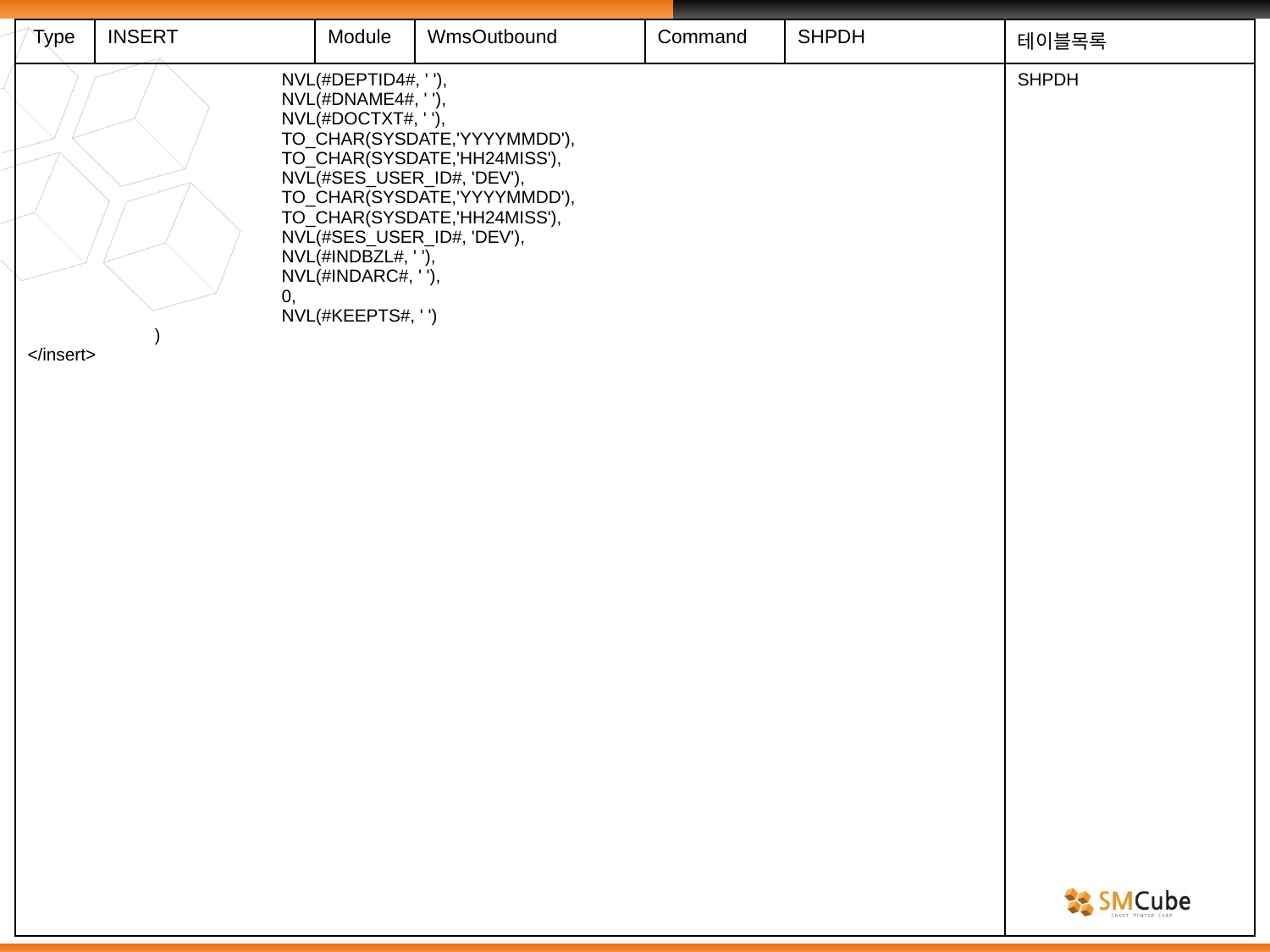

| Type | INSERT | Module | WmsOutbound | Command | SHPDH | 테이블목록 |
| --- | --- | --- | --- | --- | --- | --- |
| NVL(#DEPTID4#, ' '), NVL(#DNAME4#, ' '), NVL(#DOCTXT#, ' '), TO\_CHAR(SYSDATE,'YYYYMMDD'), TO\_CHAR(SYSDATE,'HH24MISS'), NVL(#SES\_USER\_ID#, 'DEV'), TO\_CHAR(SYSDATE,'YYYYMMDD'), TO\_CHAR(SYSDATE,'HH24MISS'), NVL(#SES\_USER\_ID#, 'DEV'), NVL(#INDBZL#, ' '), NVL(#INDARC#, ' '), 0, NVL(#KEEPTS#, ' ') ) </insert> |  |  |  |  |  | SHPDH |